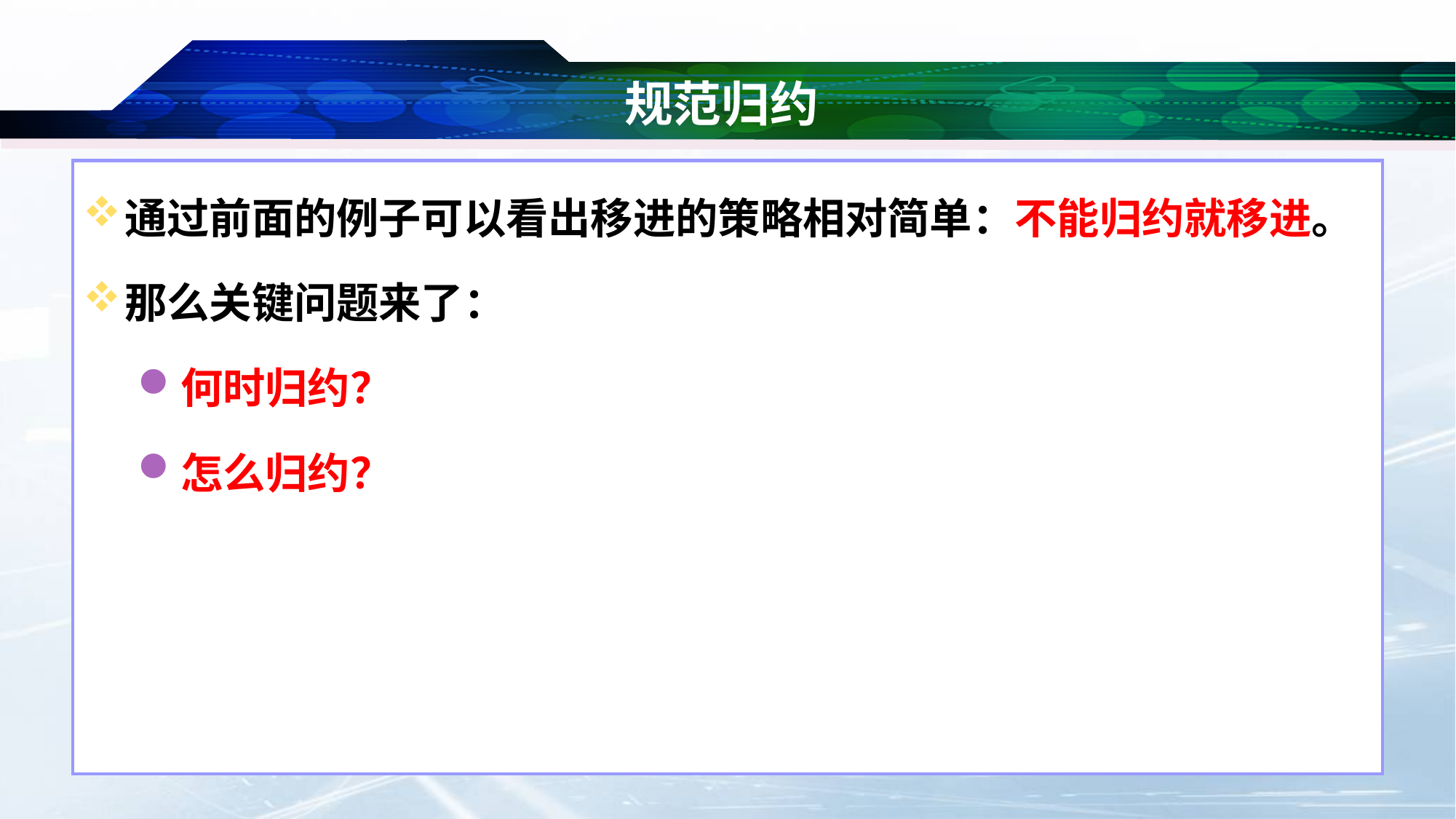

# 规范归约
通过前面的例子可以看出移进的策略相对简单：不能归约就移进。
那么关键问题来了：
何时归约？
怎么归约？